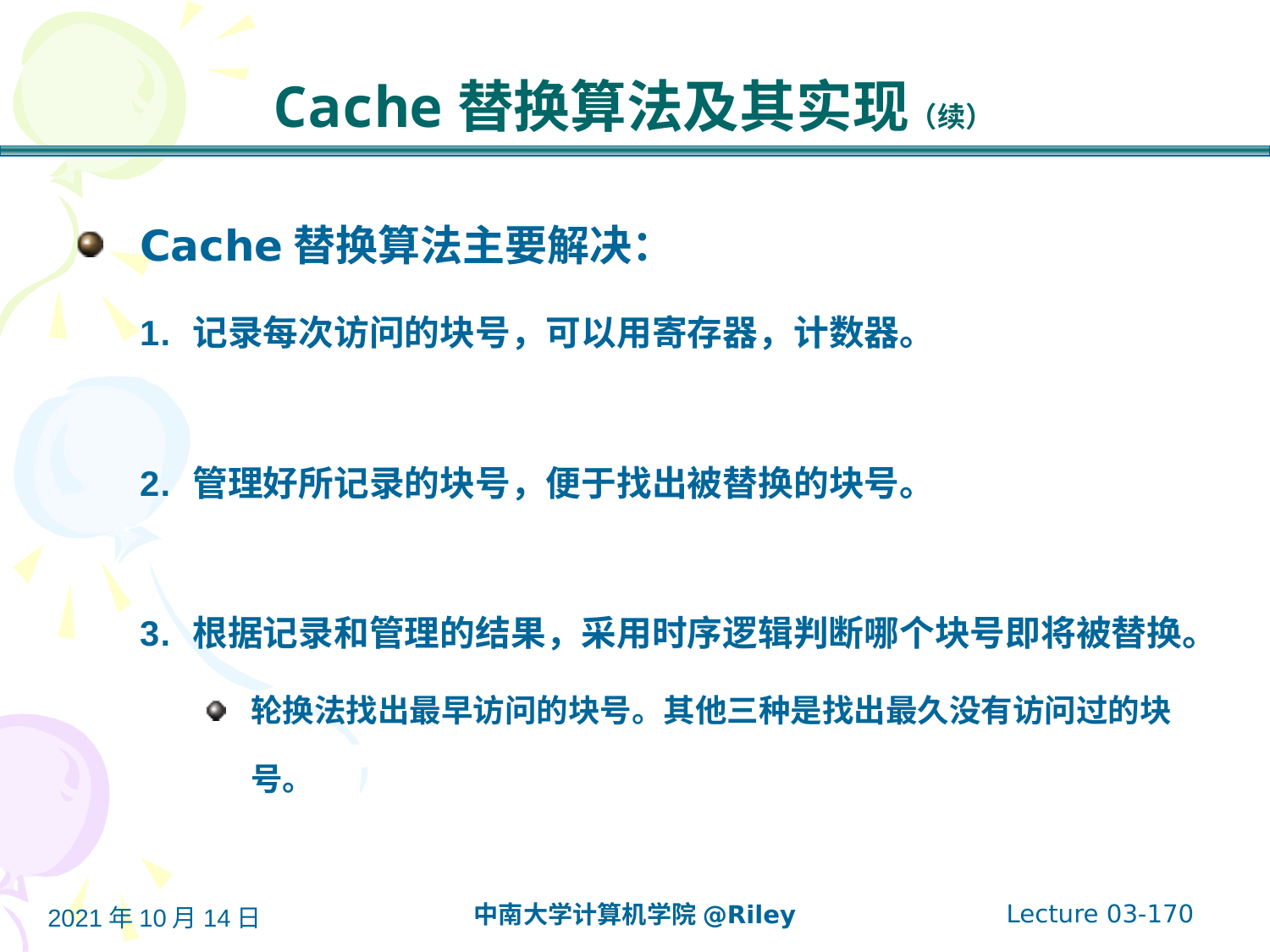

# Cache替换算法及其实现（续）
Cache替换算法主要解决：
记录每次访问的块号，可以用寄存器，计数器。

管理好所记录的块号，便于找出被替换的块号。

根据记录和管理的结果，采用时序逻辑判断哪个块号即将被替换。
轮换法找出最早访问的块号。其他三种是找出最久没有访问过的块号。
Lecture 03-170
中南大学计算机学院@Riley
2021年10月14日